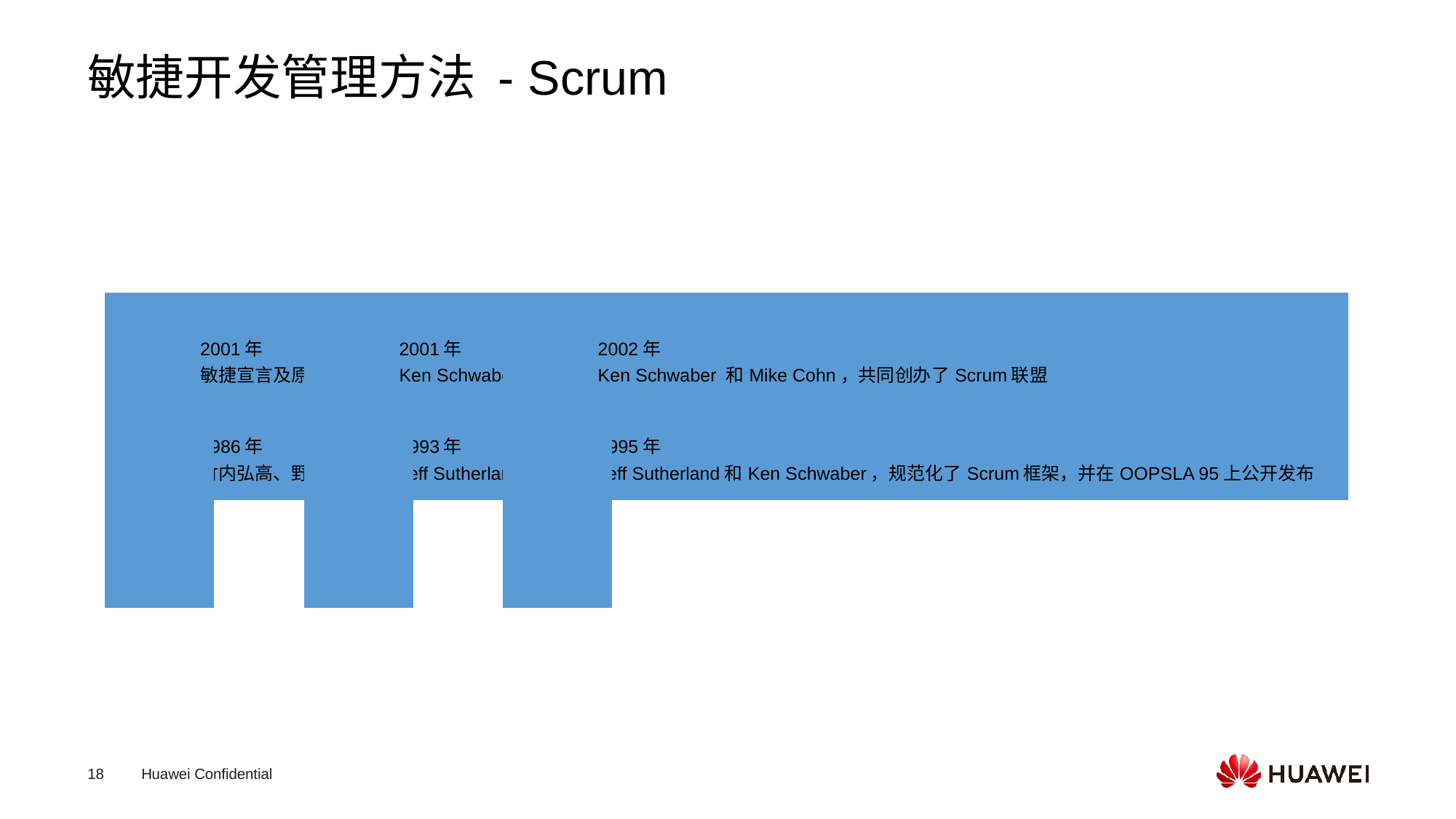

# 敏捷开发管理方法 - Scrum
1986年
1993年
1995年
2001年
2001年
2002年